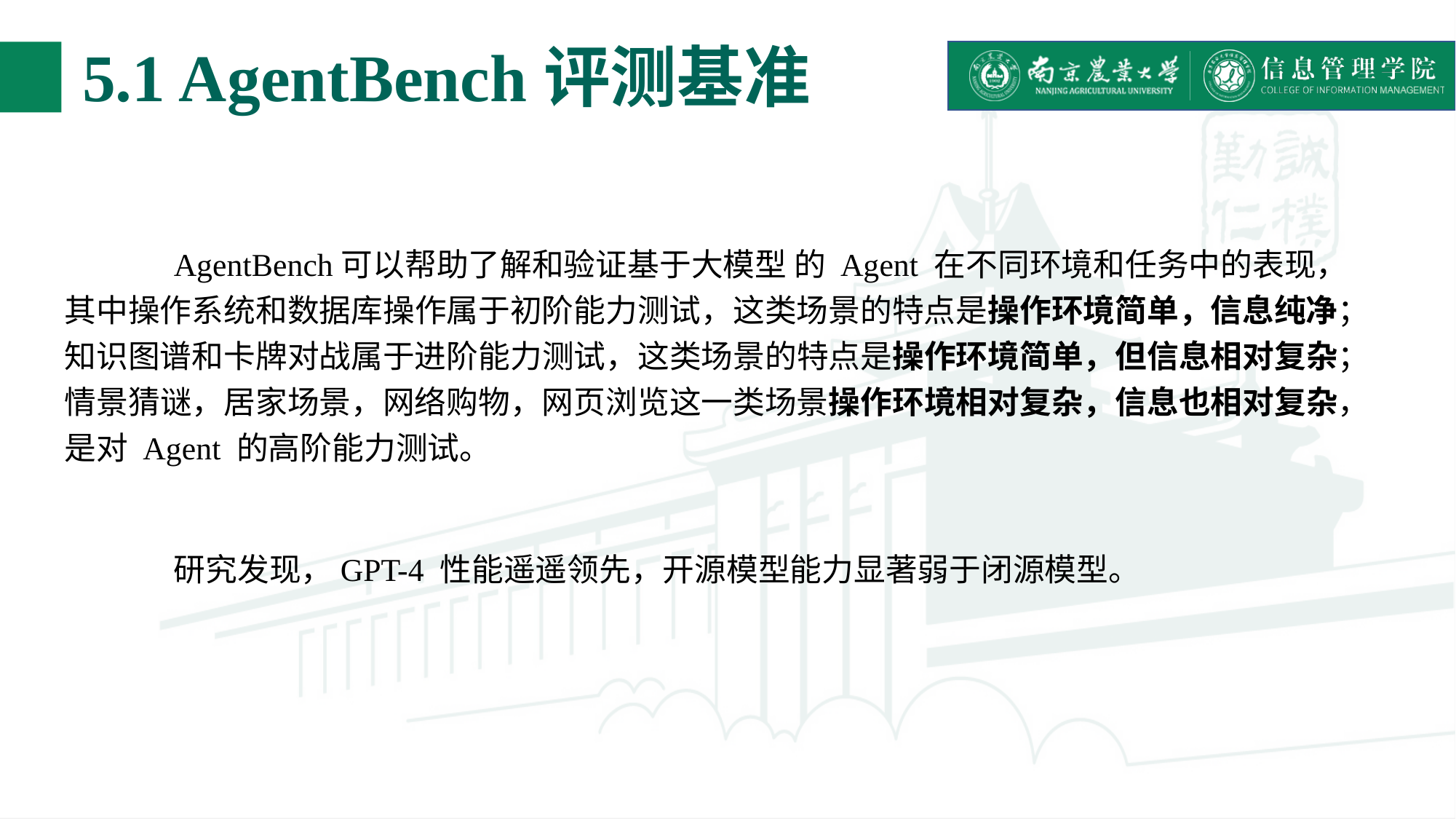

# 5.1 AgentBench评测基准

	AgentBench可以帮助了解和验证基于大模型 的 Agent 在不同环境和任务中的表现，其中操作系统和数据库操作属于初阶能力测试，这类场景的特点是操作环境简单，信息纯净；知识图谱和卡牌对战属于进阶能力测试，这类场景的特点是操作环境简单，但信息相对复杂；情景猜谜，居家场景，网络购物，网页浏览这一类场景操作环境相对复杂，信息也相对复杂，是对 Agent 的高阶能力测试。

	研究发现，GPT-4 性能遥遥领先，开源模型能力显著弱于闭源模型。